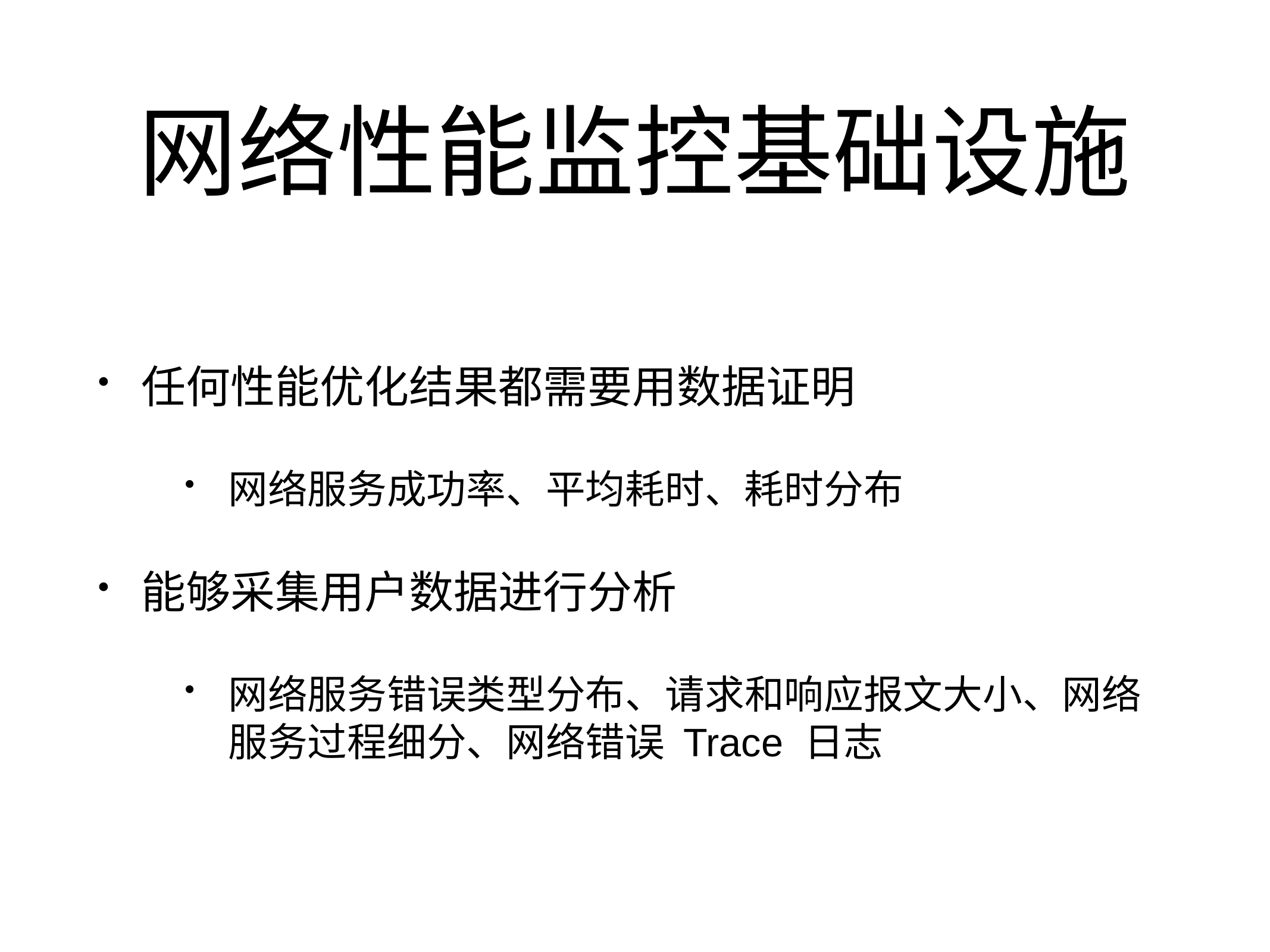

# 网络性能监控基础设施
任何性能优化结果都需要用数据证明
网络服务成功率、平均耗时、耗时分布
能够采集用户数据进行分析
网络服务错误类型分布、请求和响应报文大小、网络服务过程细分、网络错误 Trace 日志